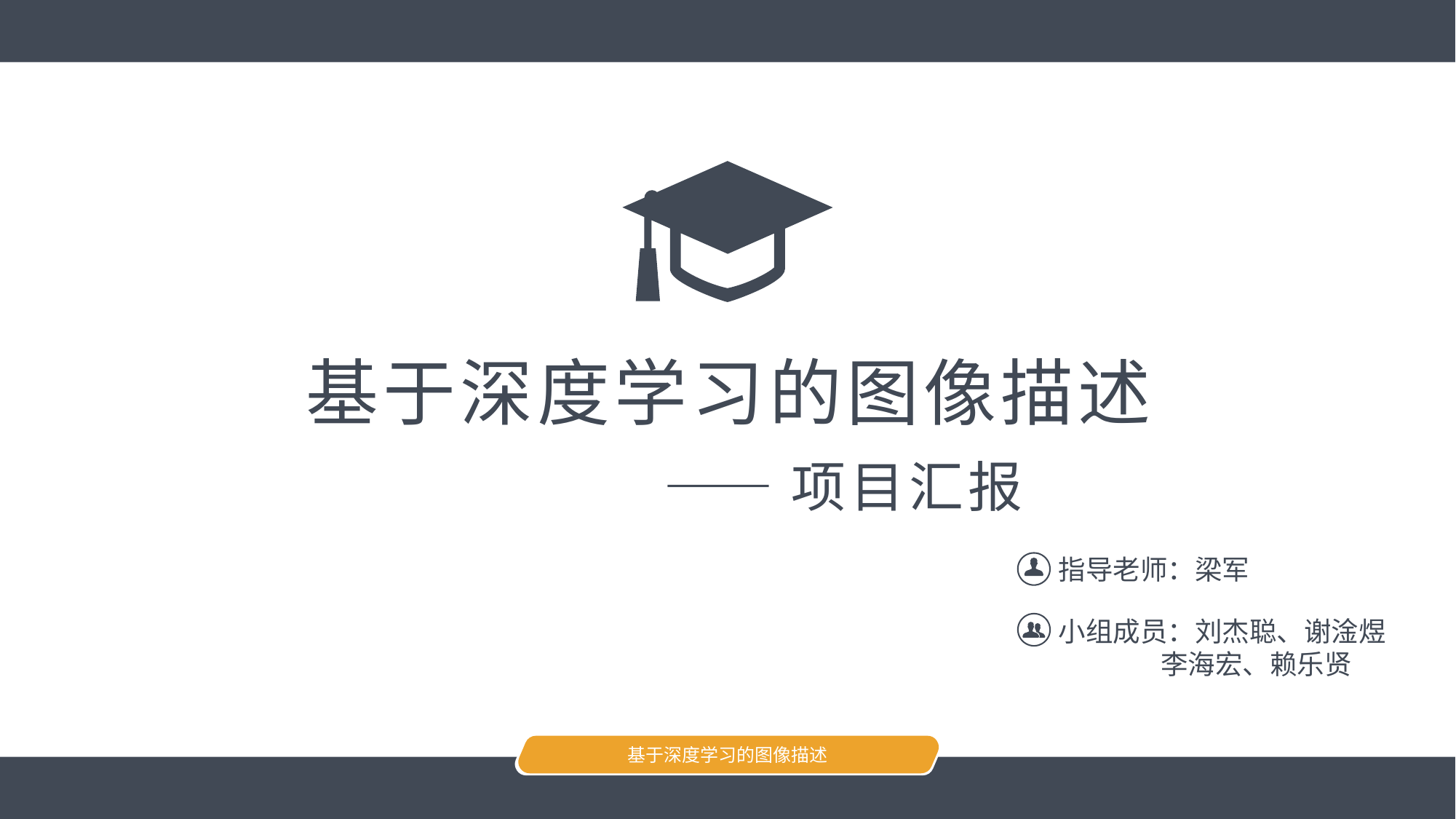

基于深度学习的图像描述
           ——项目汇报
指导老师：梁军

小组成员：刘杰聪、谢淦煜
          李海宏、赖乐贤

基于深度学习的图像描述